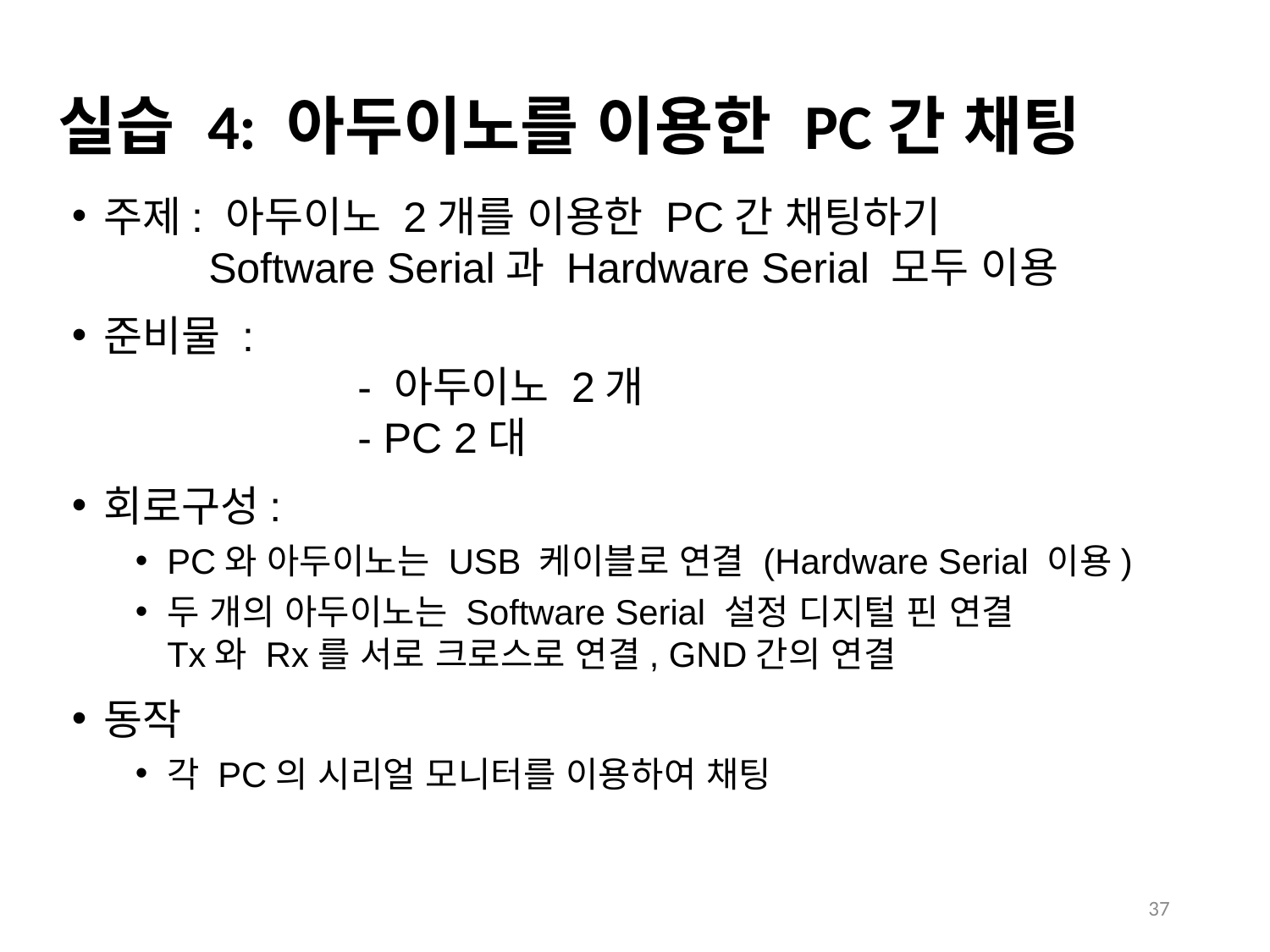

# 실습 4: 아두이노를 이용한 PC간 채팅
주제: 아두이노 2개를 이용한 PC간 채팅하기
        Software Serial과 Hardware Serial 모두 이용
준비물 :
		- 아두이노 2개
		- PC 2대
회로구성:
PC와 아두이노는 USB 케이블로 연결 (Hardware Serial 이용)
두 개의 아두이노는 Software Serial 설정 디지털 핀 연결
Tx와 Rx를 서로 크로스로 연결, GND간의 연결
동작
각 PC의 시리얼 모니터를 이용하여 채팅

37